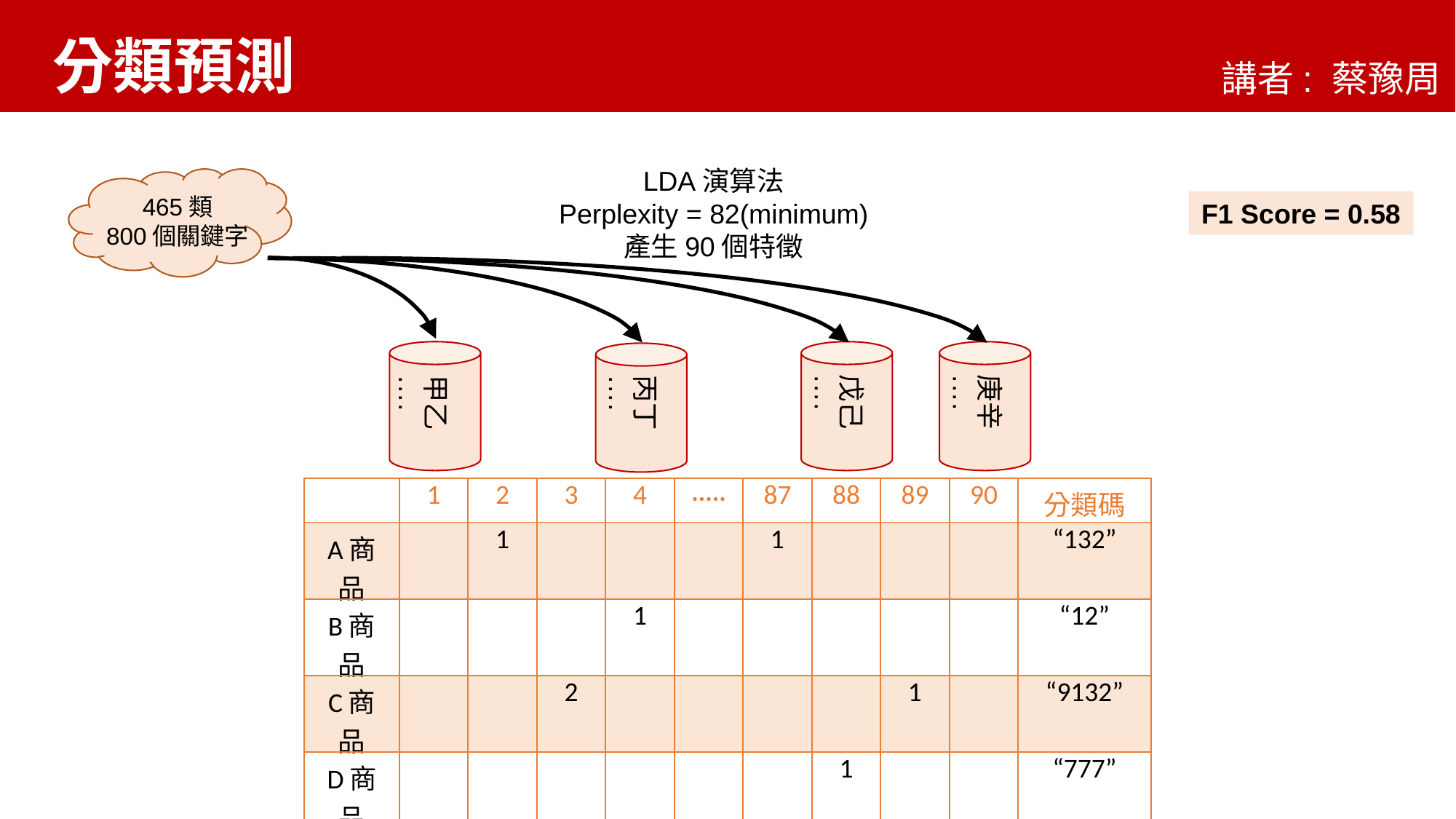

分類預測
講者: 蔡豫周
LDA演算法
Perplexity = 82(minimum)
產生90個特徵

戊己····
庚辛····
甲乙····
丙丁····

465類
800個關鍵字
F1 Score = 0.58
|  | 1 | 2 | 3 | 4 | ····· | 87 | 88 | 89 | 90 | 分類碼 |
| --- | --- | --- | --- | --- | --- | --- | --- | --- | --- | --- |
| A商品 |  | 1 |  |  |  | 1 |  |  |  | “132” |
| B商品 |  |  |  | 1 |  |  |  |  |  | “12” |
| C商品 |  |  | 2 |  |  |  |  | 1 |  | “9132” |
| D商品 |  |  |  |  |  |  | 1 |  |  | “777” |
| E商品 |  |  |  |  | 1 |  |  |  |  | “641” |
| F商品 | 1 |  |  |  |  |  |  |  |  | “9” |